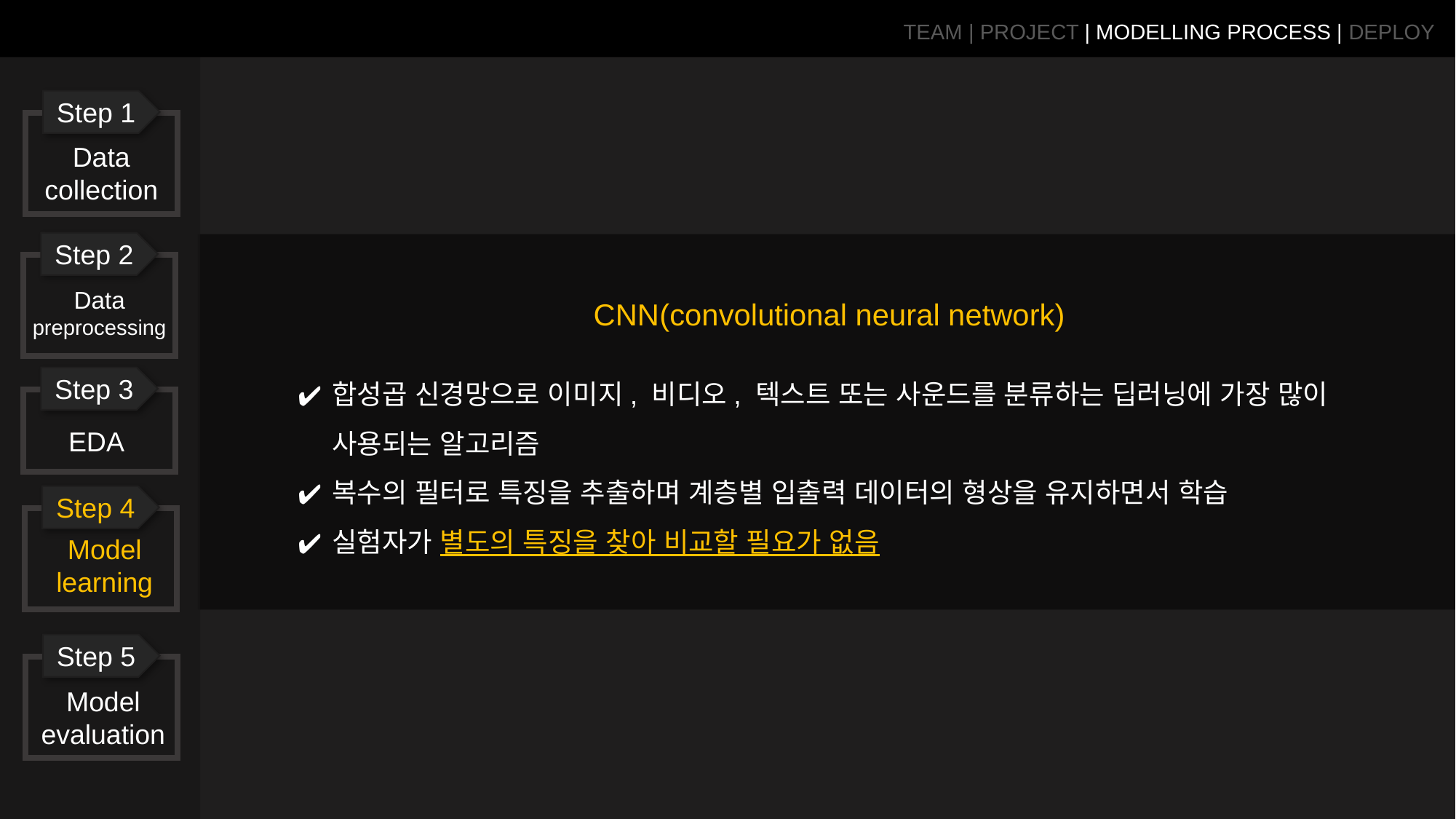

TEAM | PROJECT | MODELLING PROCESS | DEPLOY

Step 1

Data collection
Step 2

Data
preprocessing

CNN(convolutional neural network)

합성곱 신경망으로 이미지, 비디오, 텍스트 또는 사운드를 분류하는 딥러닝에 가장 많이 사용되는 알고리즘
복수의 필터로 특징을 추출하며 계층별 입출력 데이터의 형상을 유지하면서 학습
실험자가 별도의 특징을 찾아 비교할 필요가 없음
Step 3

EDA
Step 4

Model
learning
Step 5

Model
evaluation